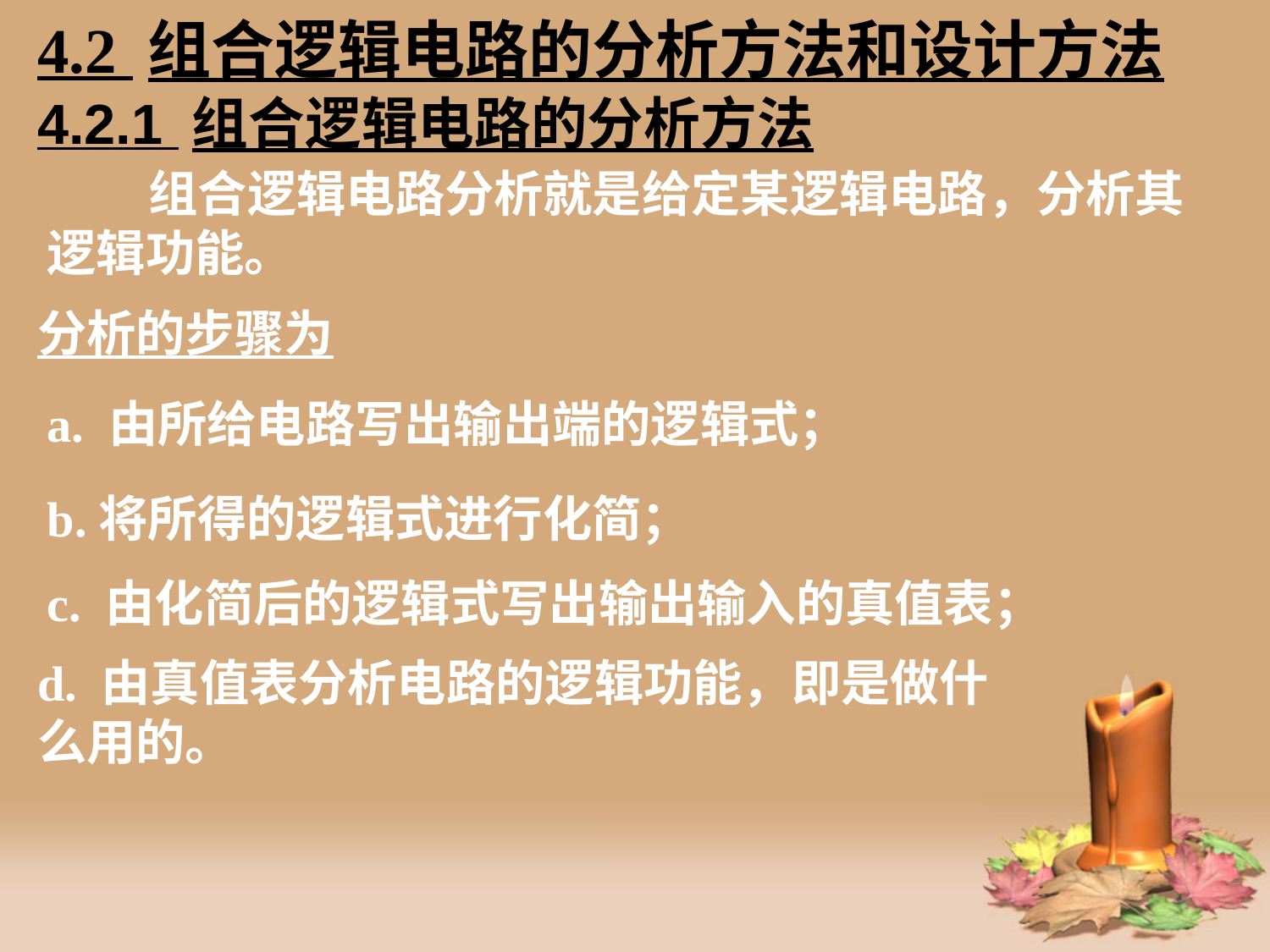

4.2 组合逻辑电路的分析方法和设计方法
# 4.2.1 组合逻辑电路的分析方法
        组合逻辑电路分析就是给定某逻辑电路，分析其逻辑功能。
分析的步骤为
a. 由所给电路写出输出端的逻辑式；
b.将所得的逻辑式进行化简；
c. 由化简后的逻辑式写出输出输入的真值表；
d. 由真值表分析电路的逻辑功能，即是做什么用的。